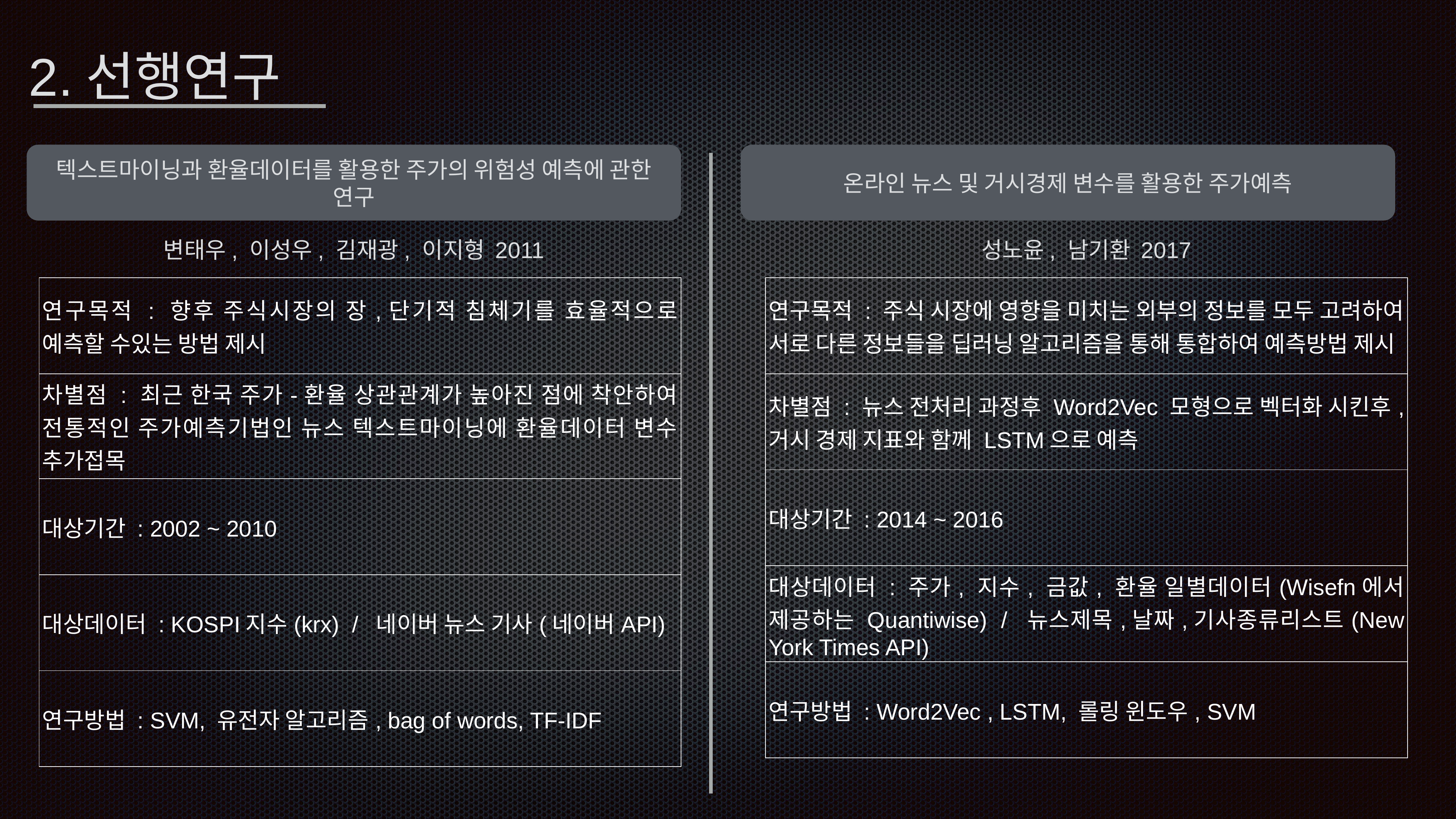

# 2.선행연구

텍스트마이닝과 환율데이터를 활용한 주가의 위험성 예측에 관한 연구
온라인 뉴스 및 거시경제 변수를 활용한 주가예측

변태우, 이성우, 김재광, 이지형 2011
성노윤, 남기환 2017
| 연구목적 : 향후 주식시장의 장,단기적 침체기를 효율적으로 예측할 수있는 방법 제시 |
| --- |
| 차별점 : 최근 한국 주가-환율 상관관계가 높아진 점에 착안하여 전통적인 주가예측기법인 뉴스 텍스트마이닝에 환율데이터 변수 추가접목 |
| 대상기간 : 2002 ~ 2010 |
| 대상데이터 : KOSPI지수(krx) / 네이버 뉴스 기사(네이버API) |
| 연구방법 : SVM, 유전자 알고리즘, bag of words, TF-IDF |
| 연구목적 : 주식 시장에 영향을 미치는 외부의 정보를 모두 고려하여 서로 다른 정보들을 딥러닝 알고리즘을 통해 통합하여 예측방법 제시 |
| --- |
| 차별점 : 뉴스 전처리 과정후 Word2Vec 모형으로 벡터화 시킨후, 거시 경제 지표와 함께 LSTM으로 예측 |
| 대상기간 : 2014 ~ 2016 |
| 대상데이터 : 주가, 지수, 금값, 환율 일별데이터(Wisefn에서 제공하는 Quantiwise) / 뉴스제목,날짜,기사종류리스트(New York Times API) |
| 연구방법 : Word2Vec , LSTM, 롤링 윈도우, SVM |